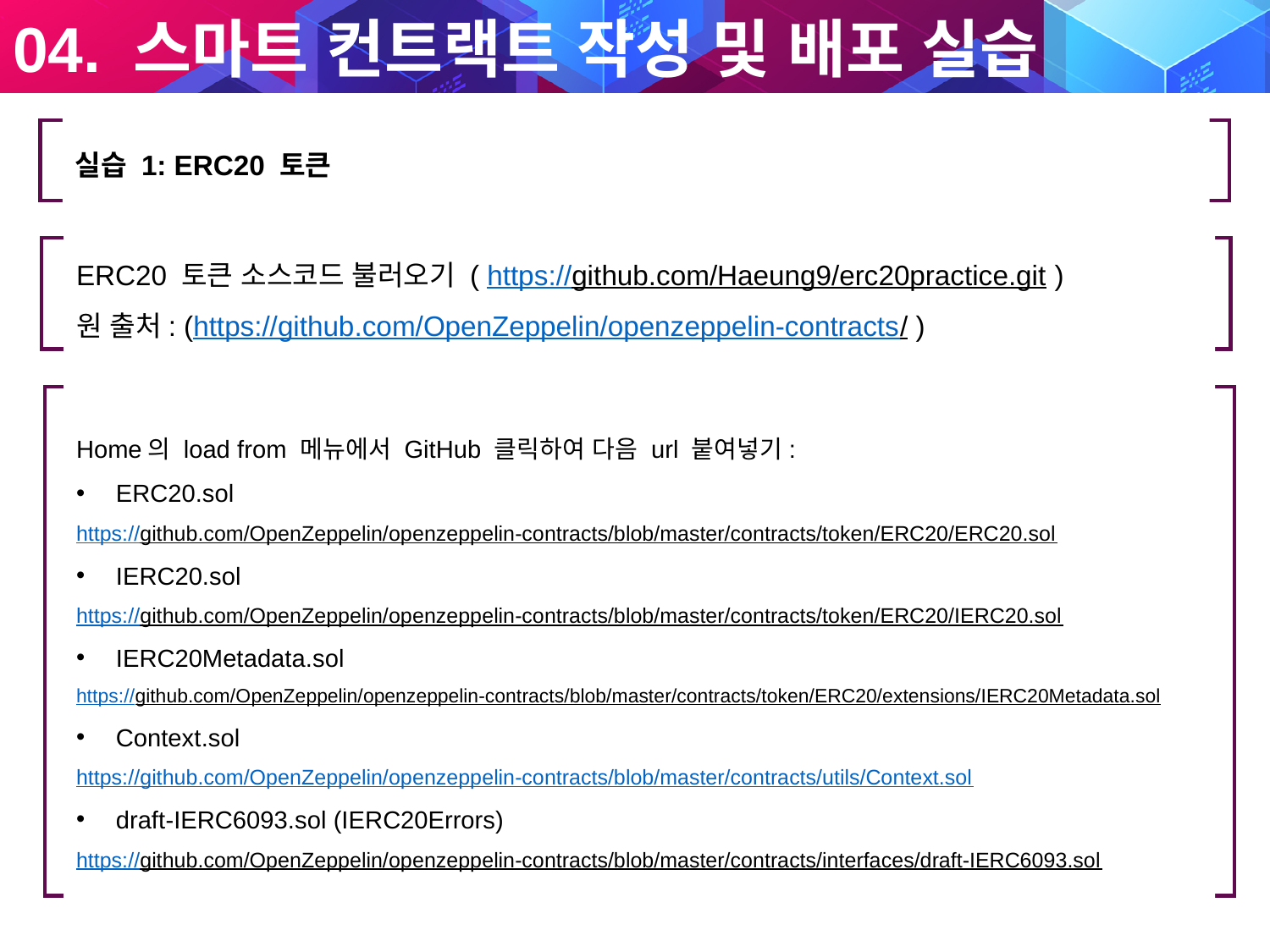

04. 스마트 컨트랙트 작성 및 배포 실습
실습 1: ERC20 토큰

ERC20 토큰 소스코드 불러오기 ( https://github.com/Haeung9/erc20practice.git )
원 출처: (https://github.com/OpenZeppelin/openzeppelin-contracts/ )

Home의 load from 메뉴에서 GitHub 클릭하여 다음 url 붙여넣기:
ERC20.sol
https://github.com/OpenZeppelin/openzeppelin-contracts/blob/master/contracts/token/ERC20/ERC20.sol
IERC20.sol
https://github.com/OpenZeppelin/openzeppelin-contracts/blob/master/contracts/token/ERC20/IERC20.sol
IERC20Metadata.sol
https://github.com/OpenZeppelin/openzeppelin-contracts/blob/master/contracts/token/ERC20/extensions/IERC20Metadata.sol
Context.sol
https://github.com/OpenZeppelin/openzeppelin-contracts/blob/master/contracts/utils/Context.sol
draft-IERC6093.sol (IERC20Errors)
https://github.com/OpenZeppelin/openzeppelin-contracts/blob/master/contracts/interfaces/draft-IERC6093.sol